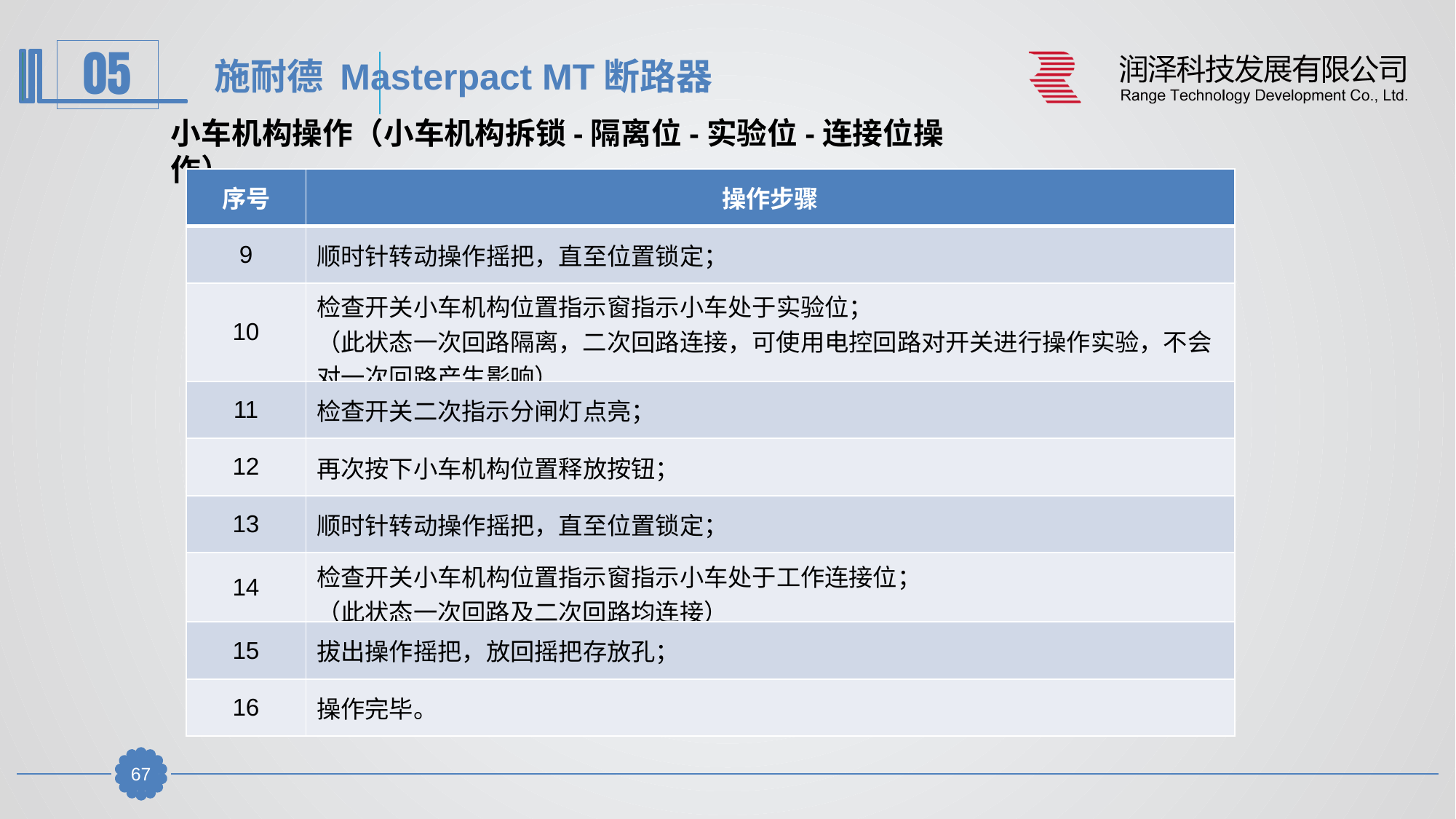

施耐德 Masterpact MT断路器
小车机构操作（小车机构拆锁-隔离位-实验位-连接位操作）
| 序号 | 操作步骤 |
| --- | --- |
| 9 | 顺时针转动操作摇把，直至位置锁定； |
| 10 | 检查开关小车机构位置指示窗指示小车处于实验位； （此状态一次回路隔离，二次回路连接，可使用电控回路对开关进行操作实验，不会对一次回路产生影响） |
| 11 | 检查开关二次指示分闸灯点亮； |
| 12 | 再次按下小车机构位置释放按钮； |
| 13 | 顺时针转动操作摇把，直至位置锁定； |
| 14 | 检查开关小车机构位置指示窗指示小车处于工作连接位； （此状态一次回路及二次回路均连接） |
| 15 | 拔出操作摇把，放回摇把存放孔； |
| 16 | 操作完毕。 |
67